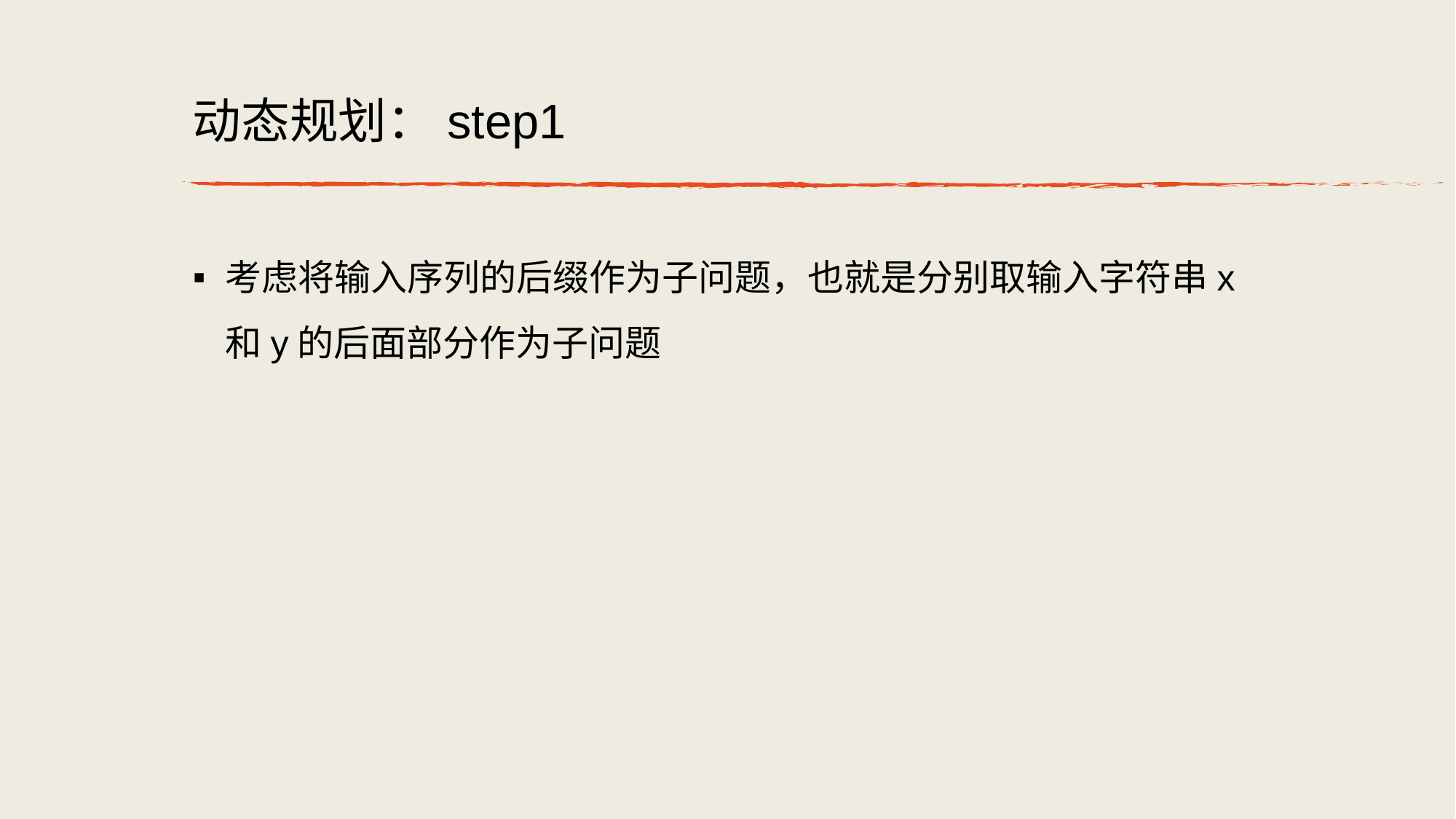

# 动态规划：step1
考虑将输⼊序列的后缀作为⼦问题，也就是分别取输⼊字符串x 和y的后⾯部分作为⼦问题